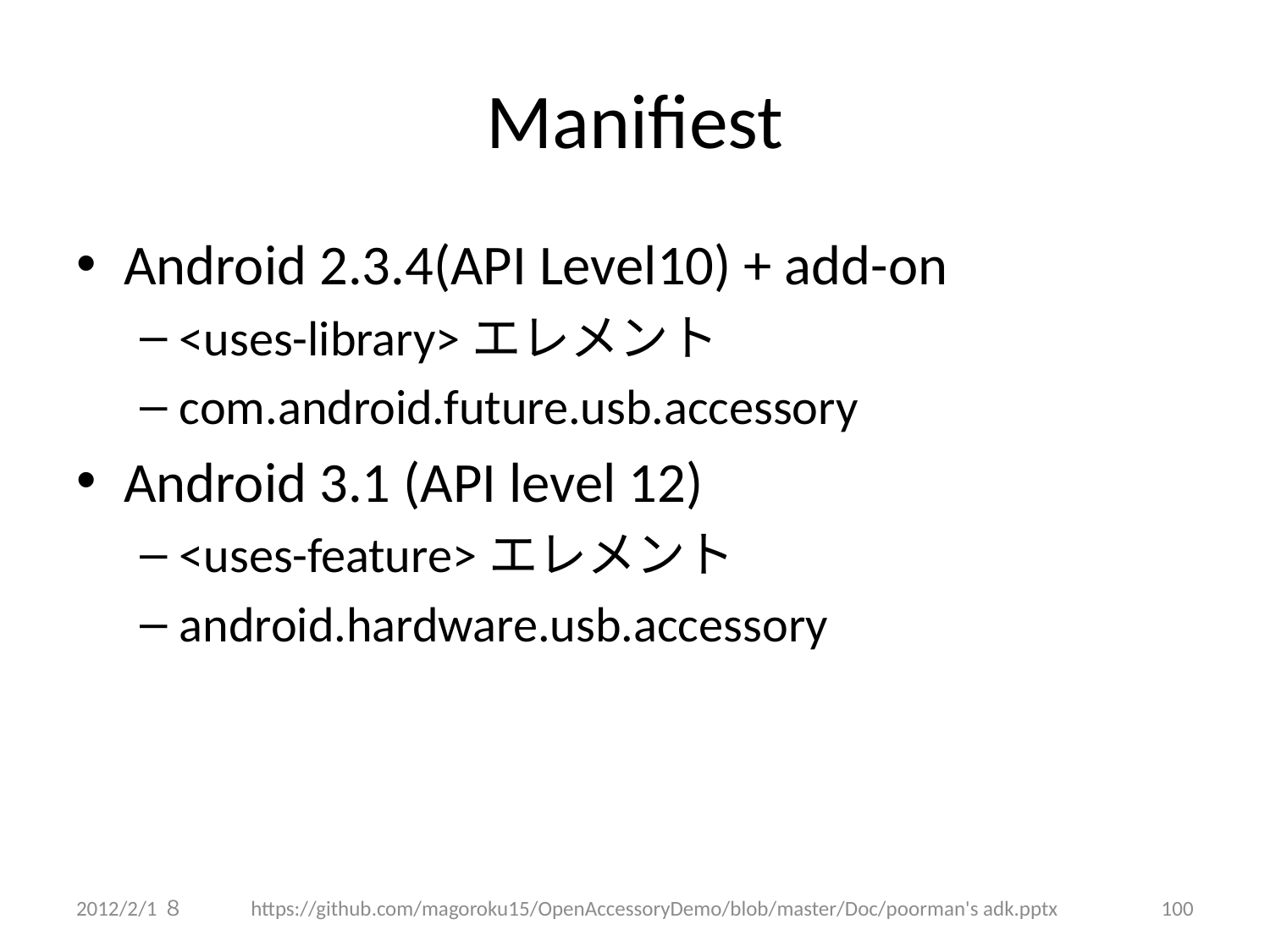

# Manifiest
Android 2.3.4(API Level10) + add-on
<uses-library>エレメント
com.android.future.usb.accessory
Android 3.1 (API level 12)
<uses-feature>エレメント
android.hardware.usb.accessory
2012/2/1８
https://github.com/magoroku15/OpenAccessoryDemo/blob/master/Doc/poorman's adk.pptx
100